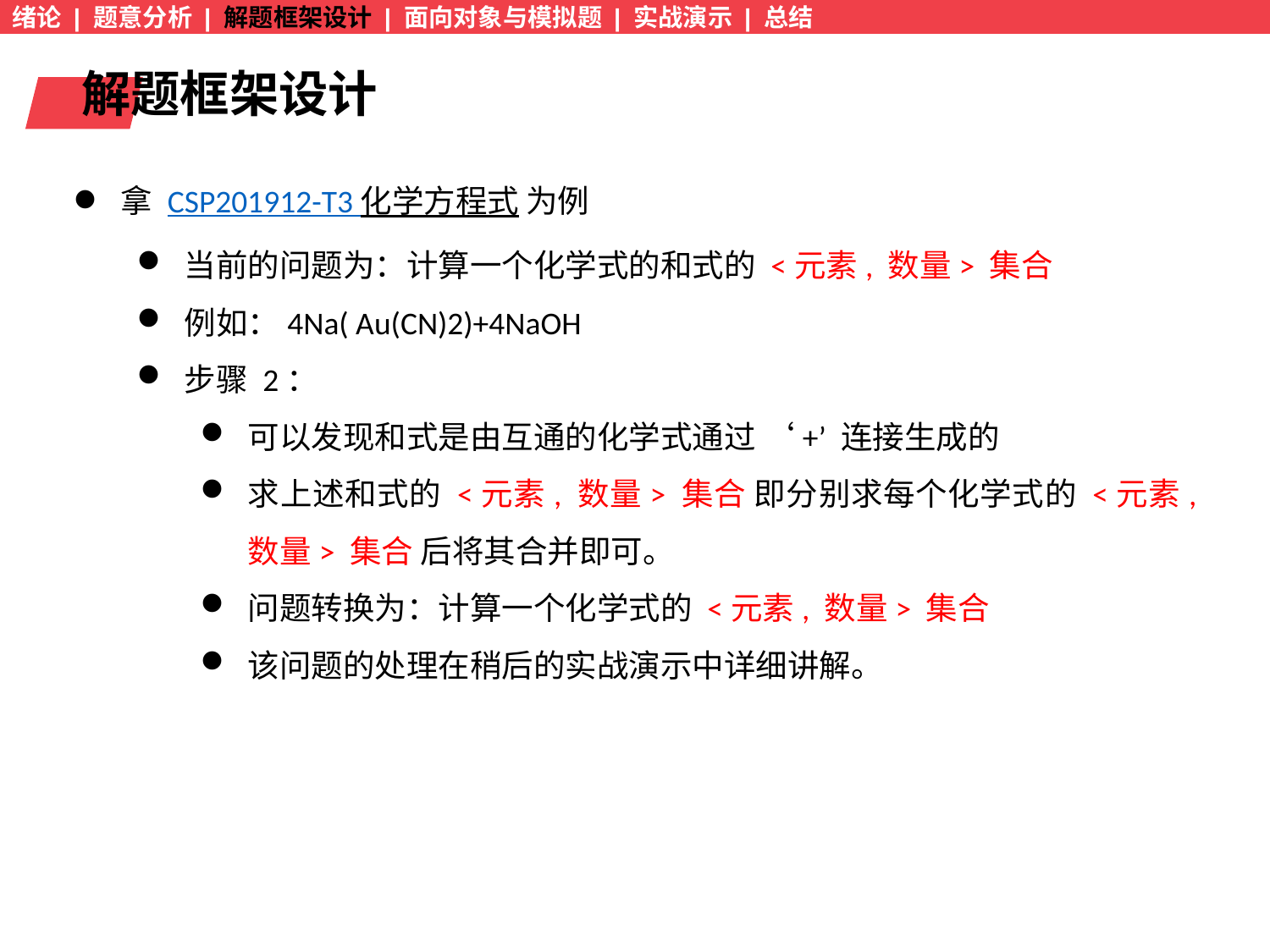

绪论 | 题意分析 | 解题框架设计 | 面向对象与模拟题 | 实战演示 | 总结
解题框架设计

拿 CSP201912-T3 化学方程式 为例
当前的问题为：计算一个化学式的和式的 <元素, 数量> 集合
例如：4Na( Au(CN)2)+4NaOH
步骤 2：
可以发现和式是由互通的化学式通过 ‘+’ 连接生成的
求上述和式的 <元素, 数量> 集合 即分别求每个化学式的 <元素, 数量> 集合 后将其合并即可。
问题转换为：计算一个化学式的 <元素, 数量> 集合
该问题的处理在稍后的实战演示中详细讲解。

10